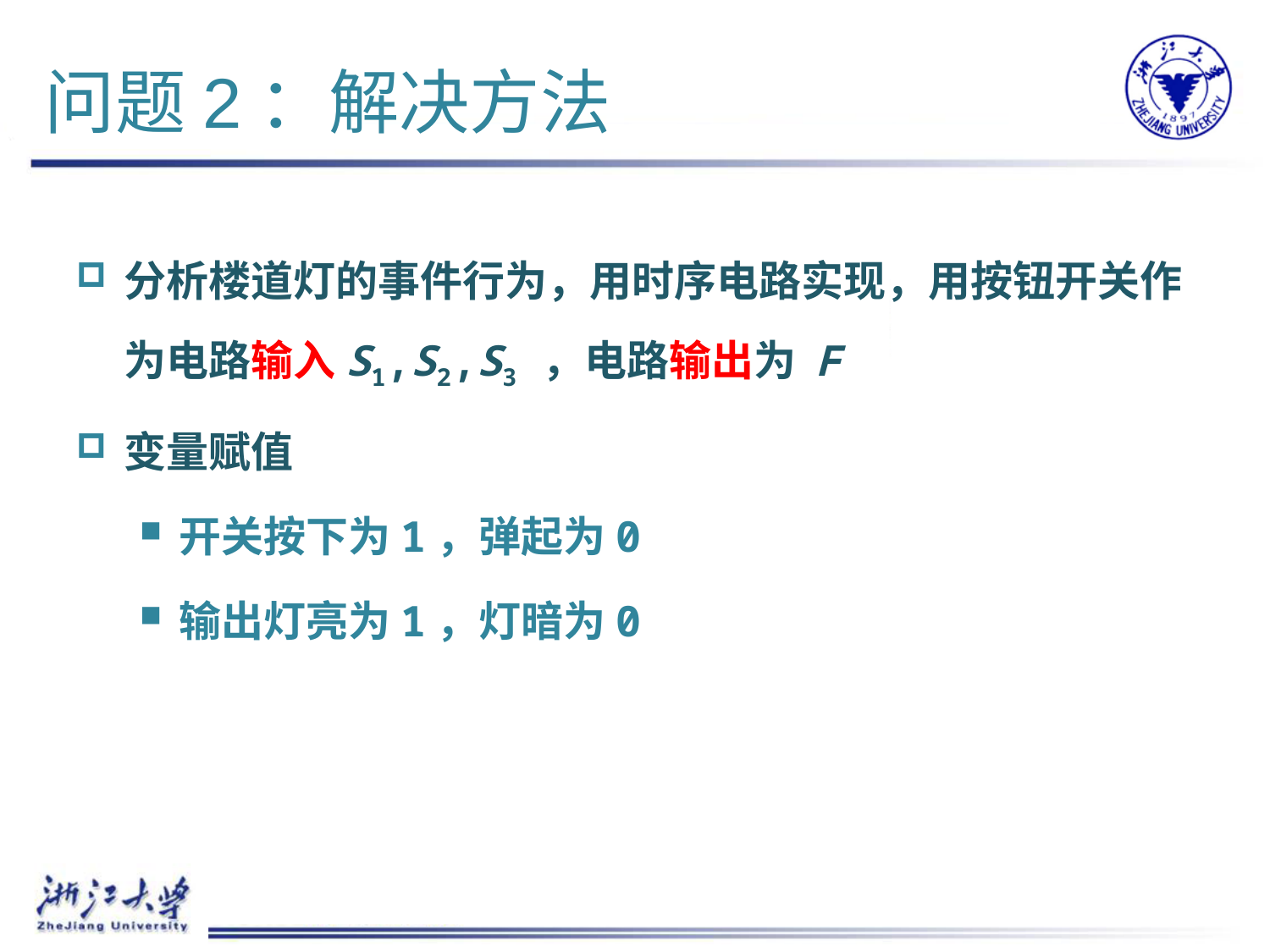

# 问题2：解决方法
分析楼道灯的事件行为，用时序电路实现，用按钮开关作为电路输入S1,S2,S3 ，电路输出为 F
变量赋值
开关按下为1，弹起为0
输出灯亮为1，灯暗为0